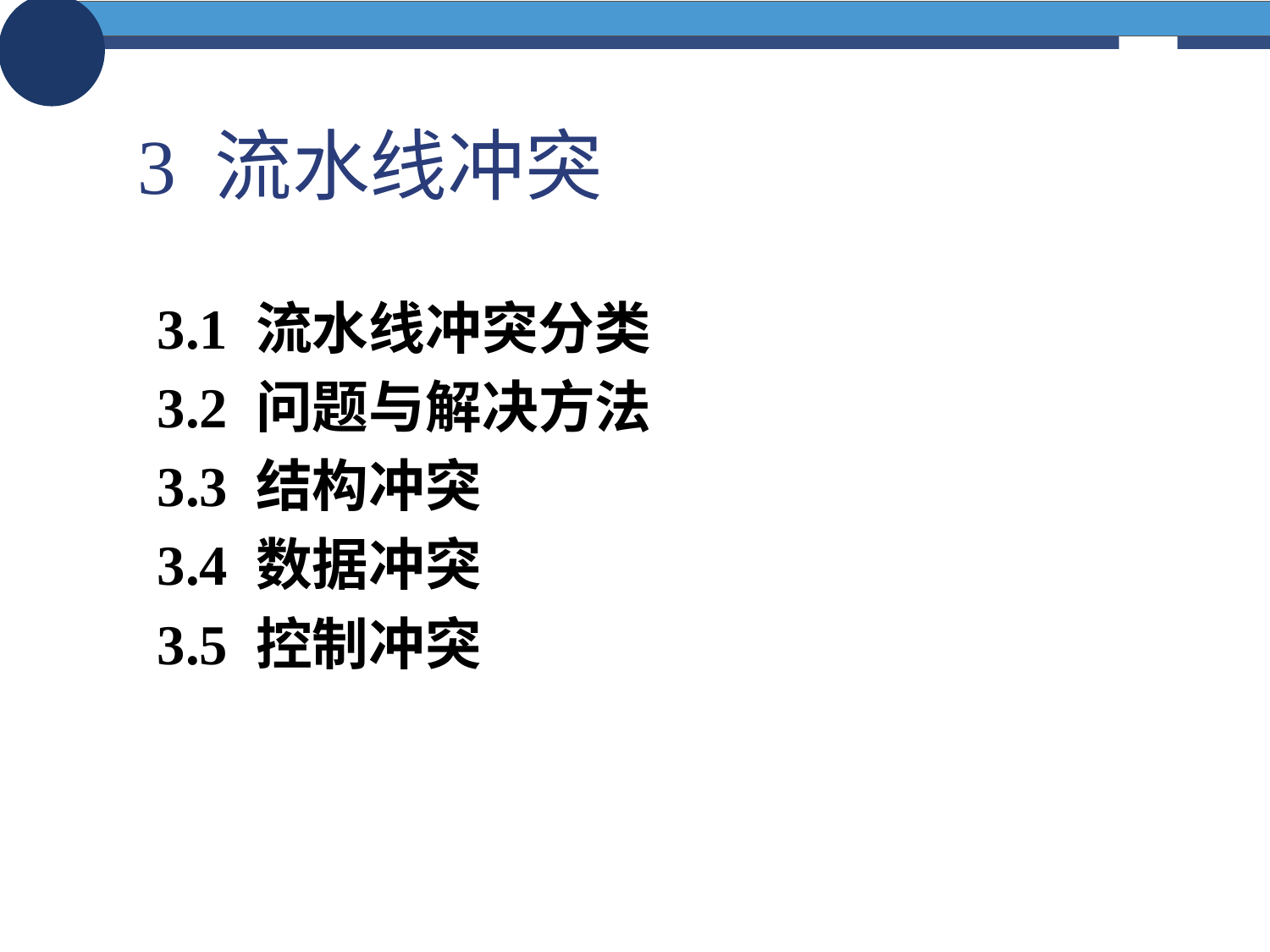

3 流水线冲突
3.1 流水线冲突分类
3.2 问题与解决方法
3.3 结构冲突
3.4 数据冲突
3.5 控制冲突